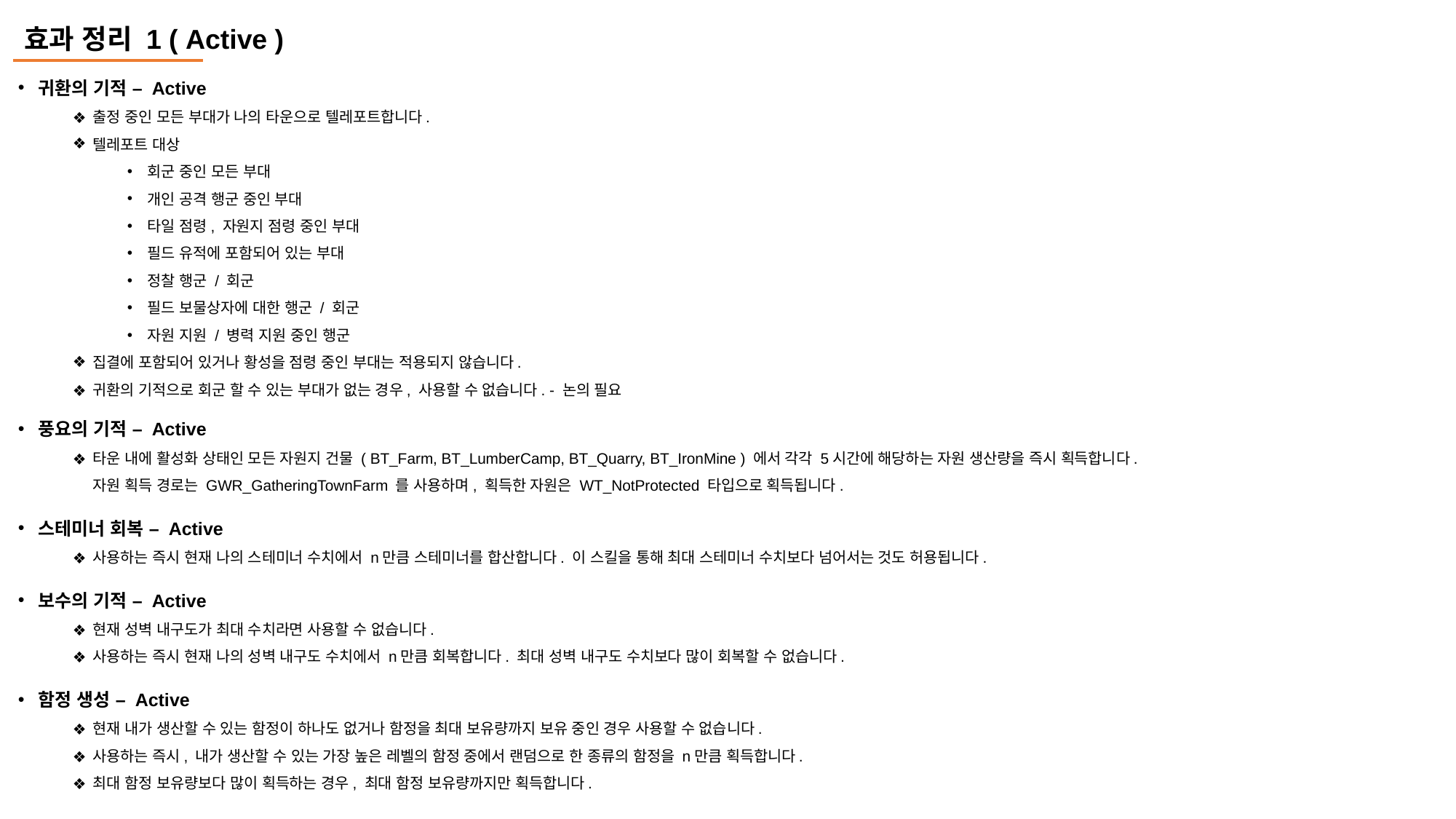

효과 정리 1 ( Active )
귀환의 기적 – Active
출정 중인 모든 부대가 나의 타운으로 텔레포트합니다.
텔레포트 대상
회군 중인 모든 부대
개인 공격 행군 중인 부대
타일 점령, 자원지 점령 중인 부대
필드 유적에 포함되어 있는 부대
정찰 행군 / 회군
필드 보물상자에 대한 행군 / 회군
자원 지원 / 병력 지원 중인 행군
집결에 포함되어 있거나 황성을 점령 중인 부대는 적용되지 않습니다.
귀환의 기적으로 회군 할 수 있는 부대가 없는 경우, 사용할 수 없습니다. - 논의 필요
풍요의 기적 – Active
타운 내에 활성화 상태인 모든 자원지 건물 ( BT_Farm, BT_LumberCamp, BT_Quarry, BT_IronMine ) 에서 각각 5시간에 해당하는 자원 생산량을 즉시 획득합니다.
자원 획득 경로는 GWR_GatheringTownFarm 를 사용하며, 획득한 자원은 WT_NotProtected 타입으로 획득됩니다.
스테미너 회복 – Active
사용하는 즉시 현재 나의 스테미너 수치에서 n만큼 스테미너를 합산합니다. 이 스킬을 통해 최대 스테미너 수치보다 넘어서는 것도 허용됩니다.
보수의 기적 – Active
현재 성벽 내구도가 최대 수치라면 사용할 수 없습니다.
사용하는 즉시 현재 나의 성벽 내구도 수치에서 n만큼 회복합니다. 최대 성벽 내구도 수치보다 많이 회복할 수 없습니다.
함정 생성 – Active
현재 내가 생산할 수 있는 함정이 하나도 없거나 함정을 최대 보유량까지 보유 중인 경우 사용할 수 없습니다.
사용하는 즉시, 내가 생산할 수 있는 가장 높은 레벨의 함정 중에서 랜덤으로 한 종류의 함정을 n만큼 획득합니다.
최대 함정 보유량보다 많이 획득하는 경우, 최대 함정 보유량까지만 획득합니다.